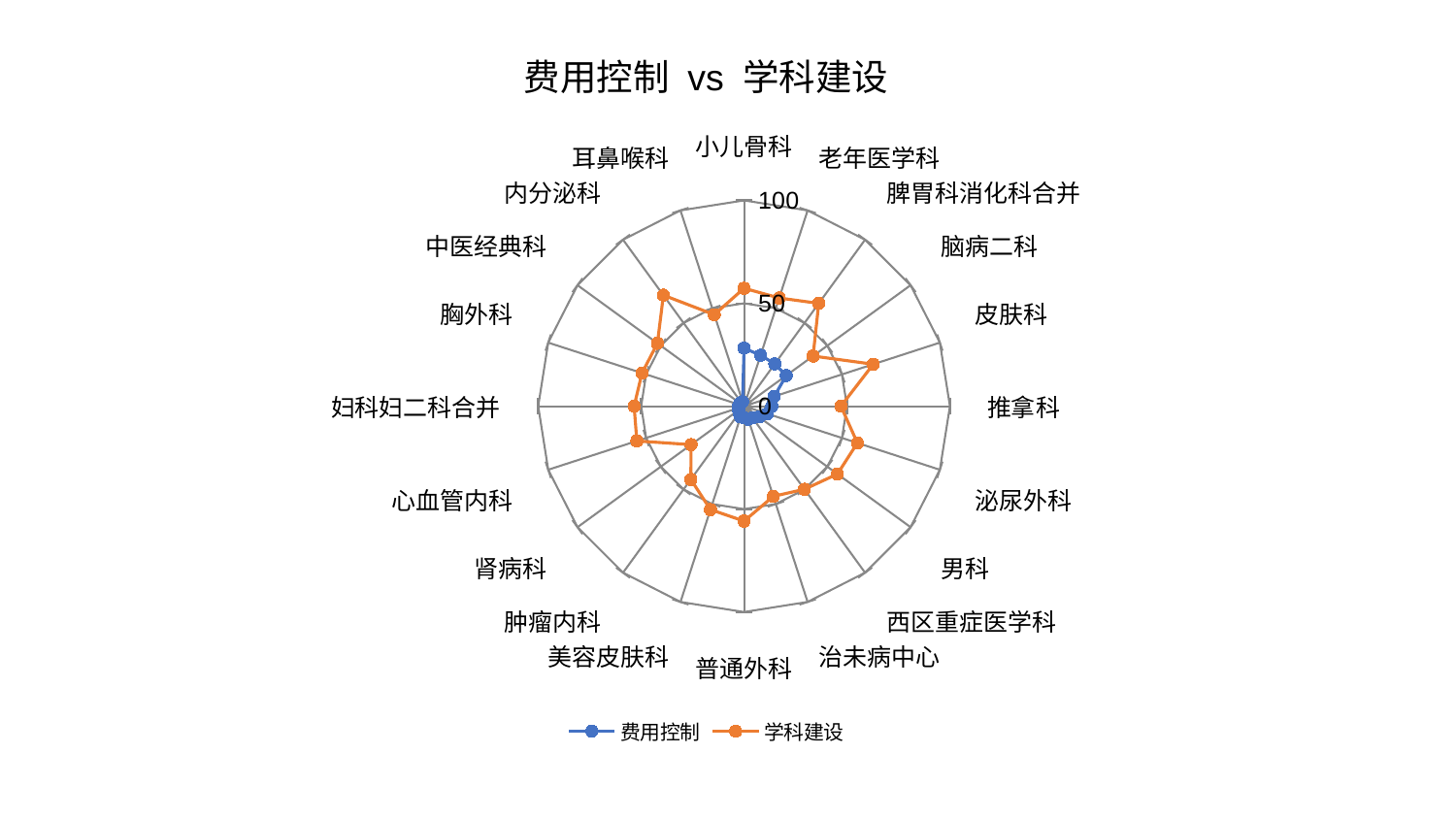

### Chart: 费用控制 vs 学科建设

| Category | 费用控制 | 学科建设 |
|---|---|---|
| 小儿骨科 | 28.197572456067583 | 57.309305388572255 |
| 老年医学科 | 26.03277206019832 | 55.291338356841976 |
| 脾胃科消化科合并 | 25.426491287710512 | 61.74101227819424 |
| 脑病二科 | 25.35780963024862 | 41.46172552486571 |
| 皮肤科 | 15.457652989937348 | 65.99063473102791 |
| 推拿科 | 13.532443336690449 | 47.07257463563315 |
| 泌尿外科 | 11.848782666878709 | 57.88879686632867 |
| 男科 | 8.93918864058355 | 56.08460744883412 |
| 西区重症医学科 | 7.010120564635973 | 49.907646868591726 |
| 治未病中心 | 6.695237095752467 | 46.06156341245222 |
| 普通外科 | 5.706673233401345 | 55.82915340741487 |
| 美容皮肤科 | 5.470920110331017 | 52.83115757000792 |
| 肿瘤内科 | 4.026048152583662 | 43.99552461975326 |
| 肾病科 | 3.199805297924142 | 31.803138539981763 |
| 心血管内科 | 3.0847262724355113 | 54.75383759249309 |
| 妇科妇二科合并 | 2.594484694066363 | 53.416313729809694 |
| 胸外科 | 2.4297081270369176 | 52.12157882384245 |
| 中医经典科 | 2.3104643943530077 | 52.01809160199855 |
| 内分泌科 | 2.2688559710515355 | 66.66277882900286 |
| 耳鼻喉科 | 2.254768194126356 | 46.770373738422954 |
31